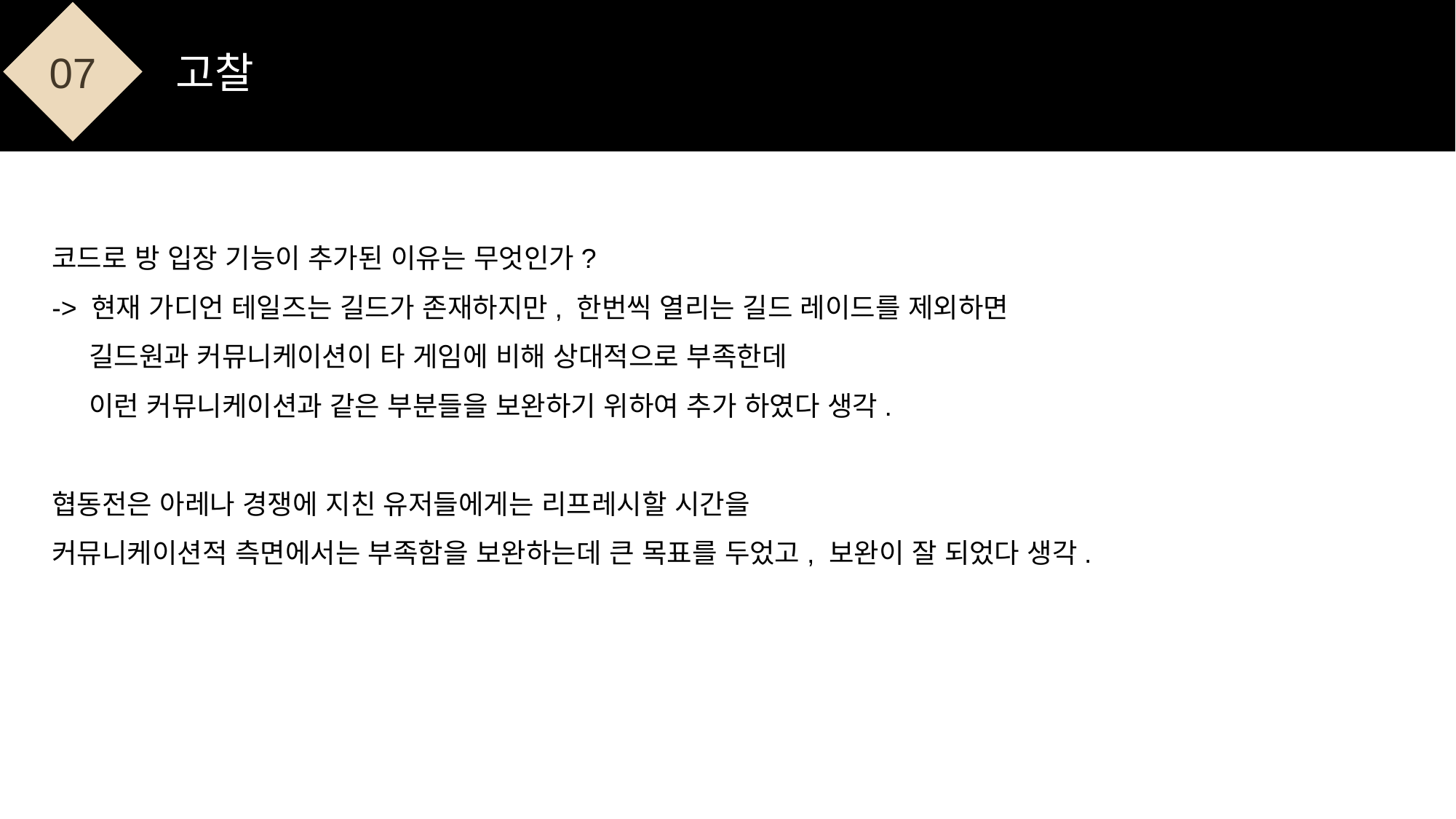

07
고찰
코드로 방 입장 기능이 추가된 이유는 무엇인가?
-> 현재 가디언 테일즈는 길드가 존재하지만, 한번씩 열리는 길드 레이드를 제외하면
    길드원과 커뮤니케이션이 타 게임에 비해 상대적으로 부족한데
    이런 커뮤니케이션과 같은 부분들을 보완하기 위하여 추가 하였다 생각.

협동전은 아레나 경쟁에 지친 유저들에게는 리프레시할 시간을
커뮤니케이션적 측면에서는 부족함을 보완하는데 큰 목표를 두었고, 보완이 잘 되었다 생각.